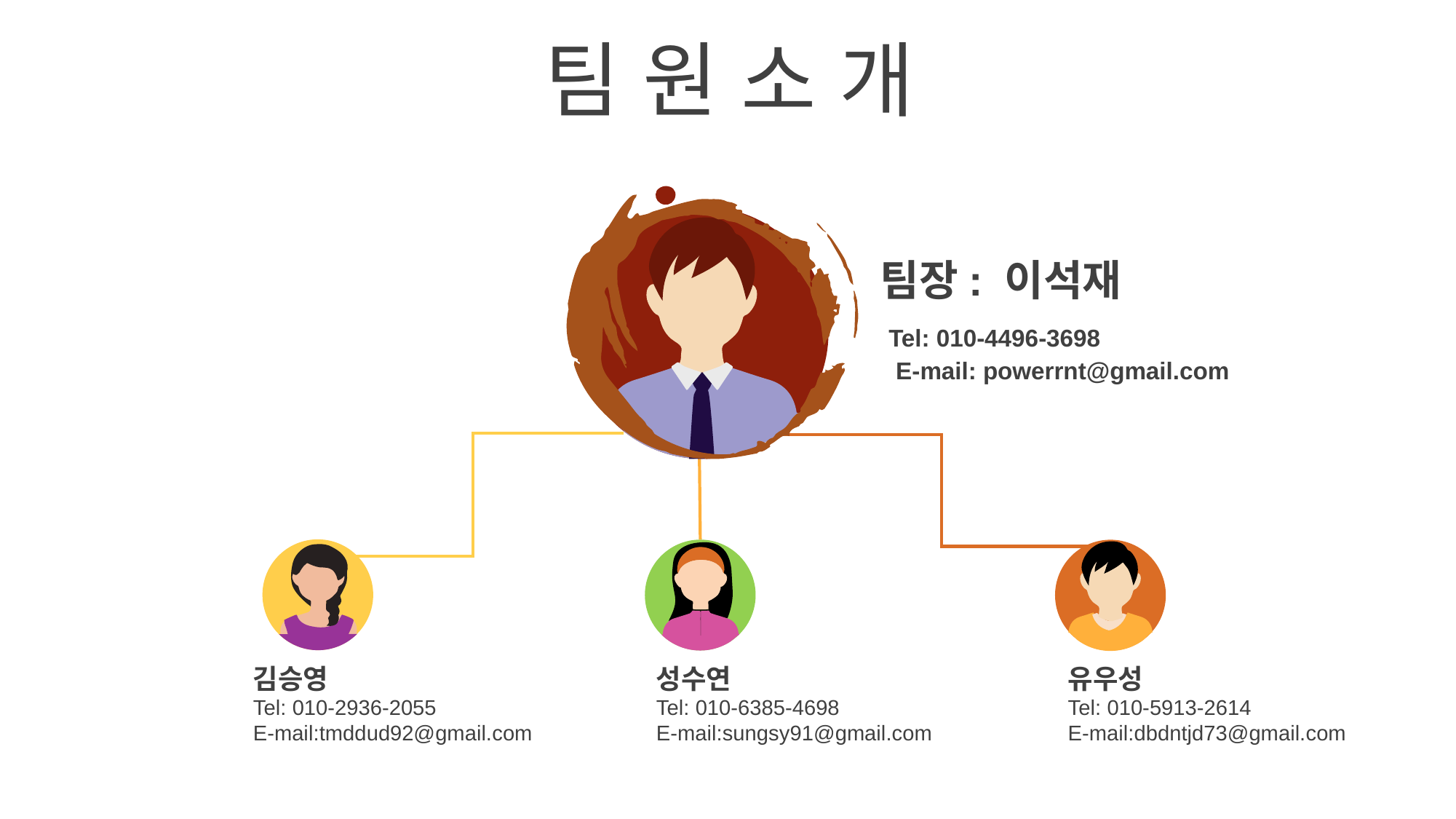

팀 원 소 개

   팀장: 이석재
    Tel: 010-4496-3698
E-mail: powerrnt@gmail.com

김승영
Tel: 010-2936-2055
E-mail:tmddud92@gmail.com
성수연
Tel: 010-6385-4698
E-mail:sungsy91@gmail.com
유우성
Tel: 010-5913-2614
E-mail:dbdntjd73@gmail.com